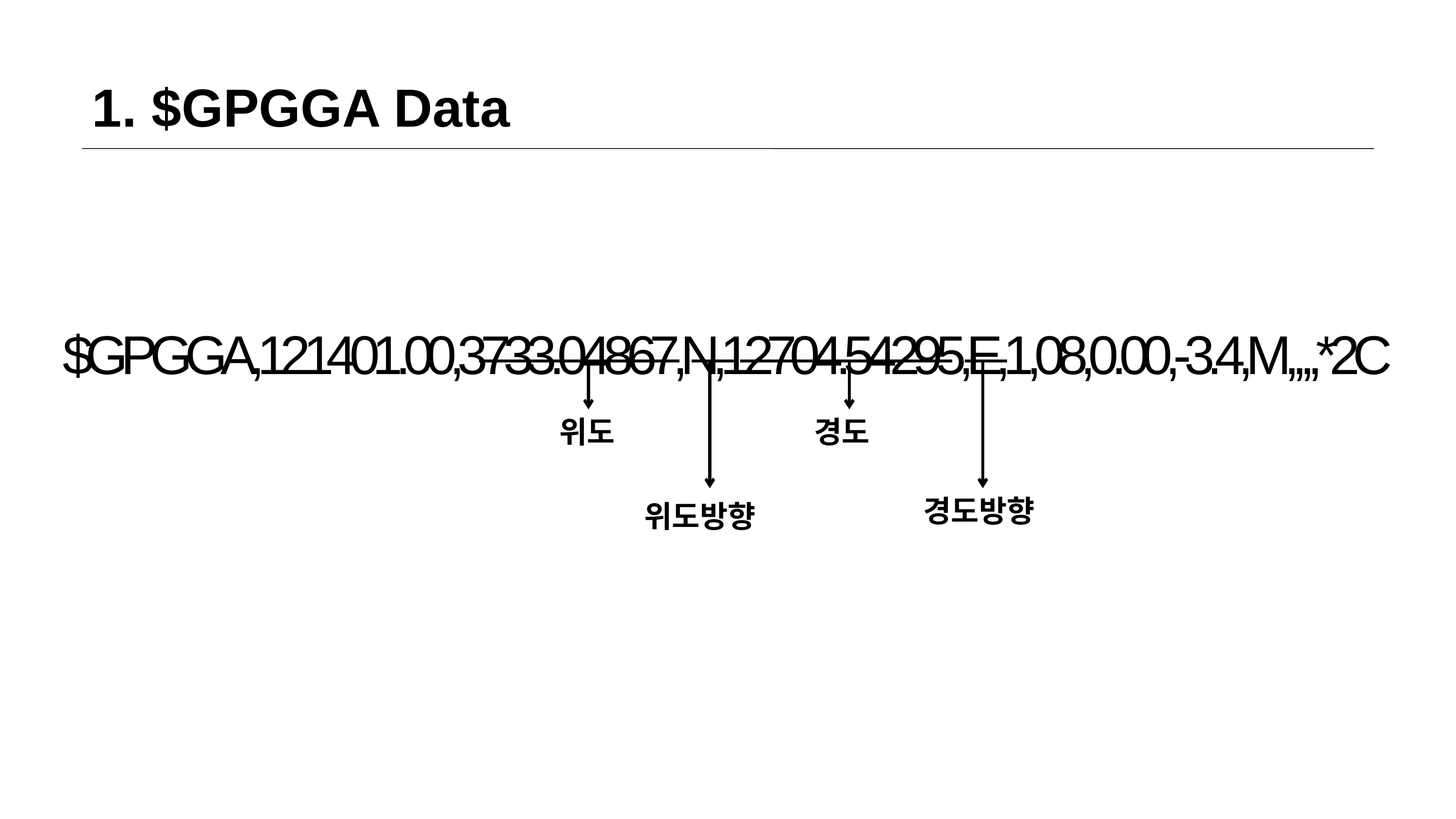

1. $GPGGA Data

$GPGGA,121401.00,3733.04867,N,12704.54295,E,1,08,0.00,-3.4,M,,,,*2C
위도
경도
경도방향
위도방향